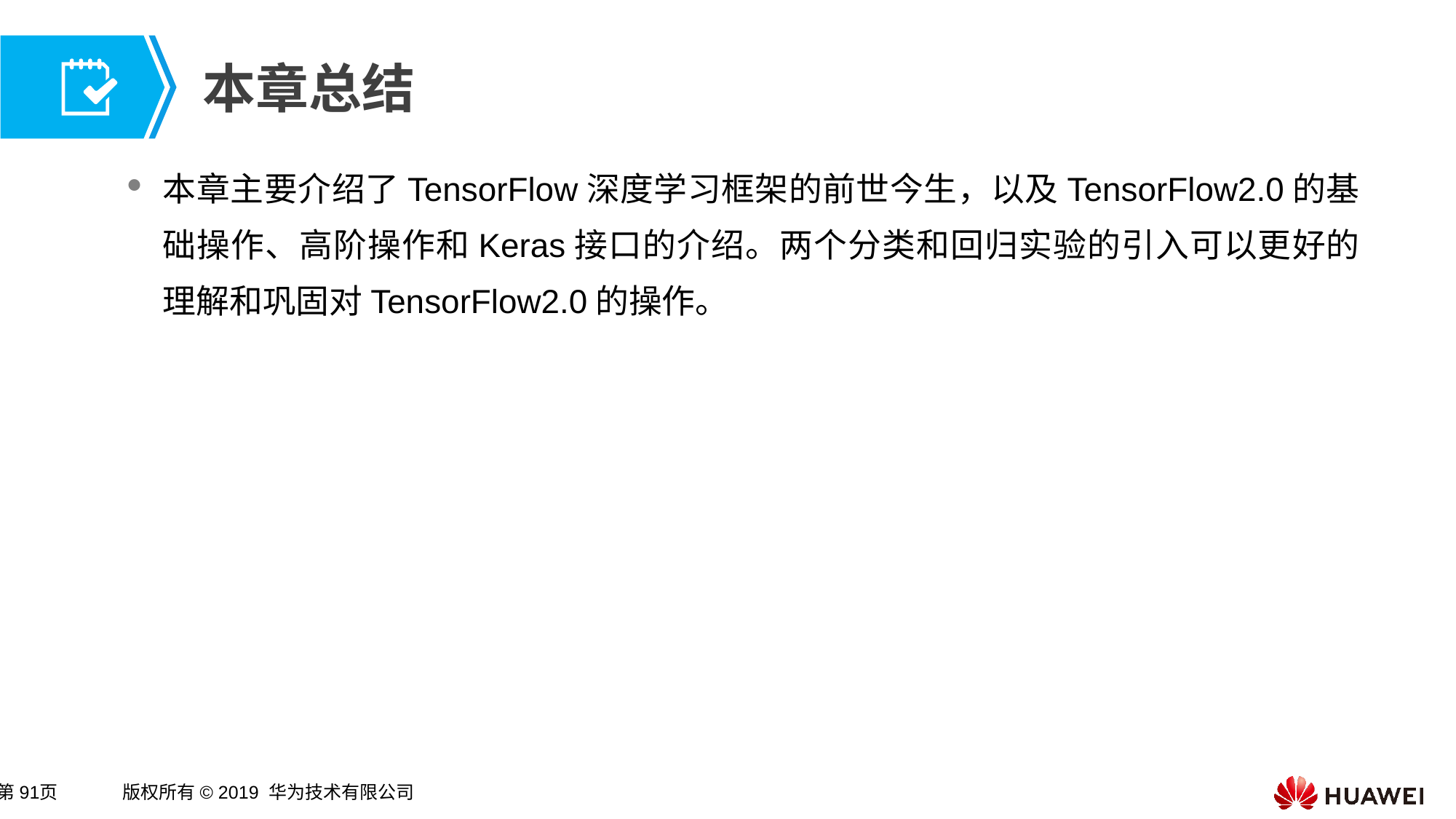

本章主要介绍了TensorFlow深度学习框架的前世今生，以及TensorFlow2.0的基础操作、高阶操作和Keras接口的介绍。两个分类和回归实验的引入可以更好的理解和巩固对TensorFlow2.0的操作。